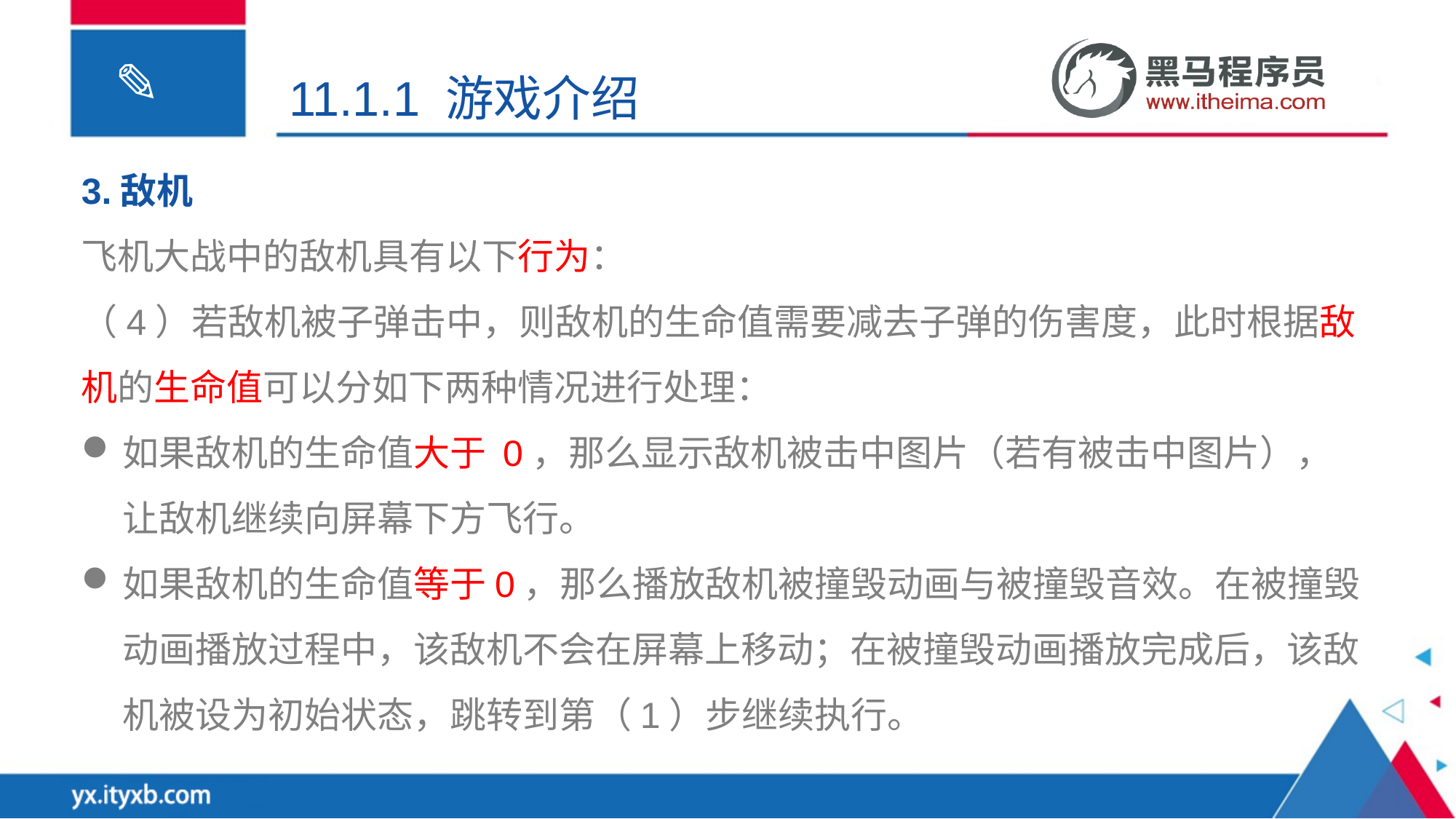

11.1.1 游戏介绍
3.敌机
飞机大战中的敌机具有以下行为：
（4）若敌机被子弹击中，则敌机的生命值需要减去子弹的伤害度，此时根据敌机的生命值可以分如下两种情况进行处理：
如果敌机的生命值大于 0，那么显示敌机被击中图片（若有被击中图片），让敌机继续向屏幕下方飞行。
如果敌机的生命值等于0，那么播放敌机被撞毁动画与被撞毁音效。在被撞毁动画播放过程中，该敌机不会在屏幕上移动；在被撞毁动画播放完成后，该敌机被设为初始状态，跳转到第（1）步继续执行。